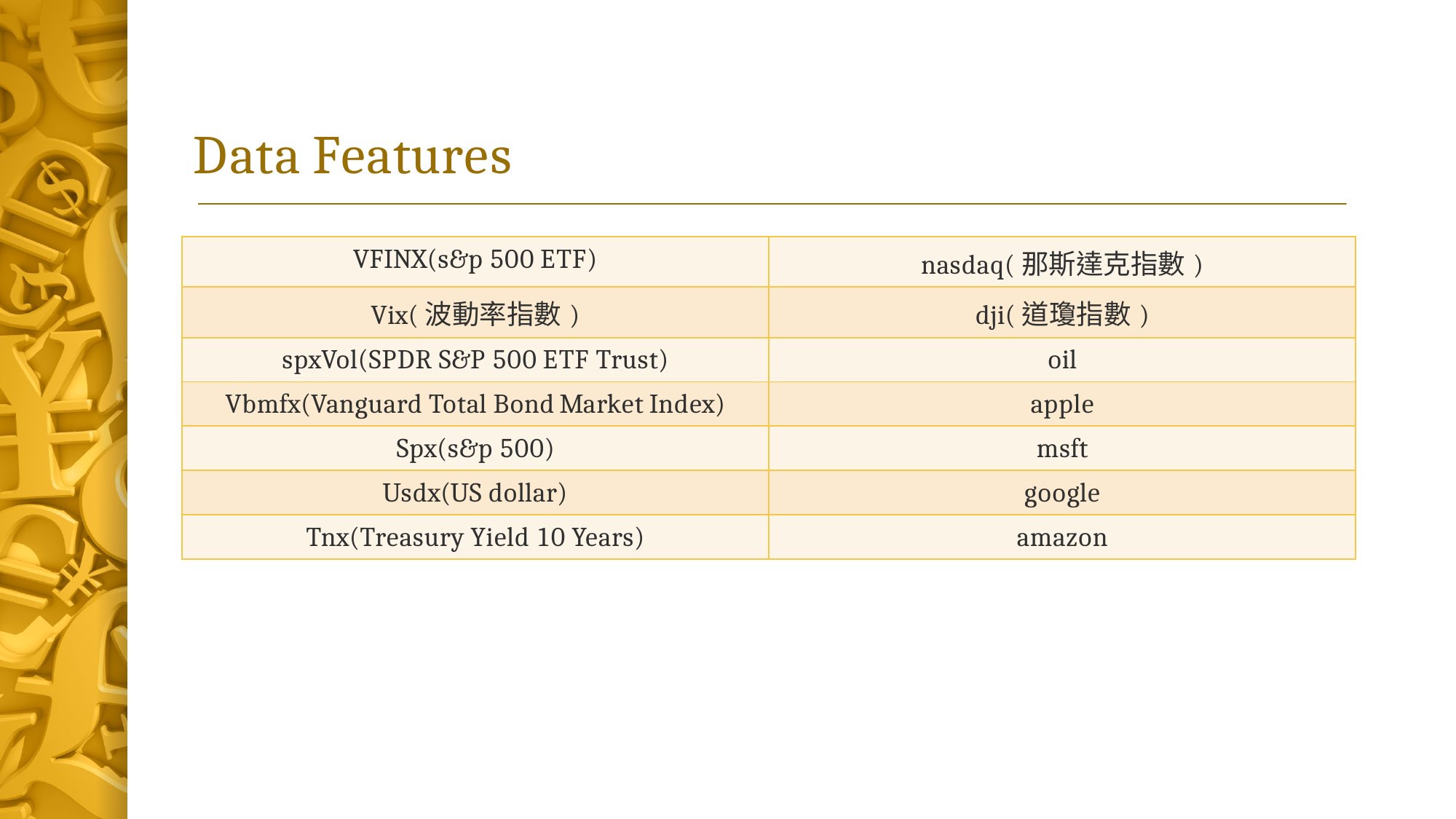

# Data Features
| VFINX(s&p 500 ETF) | nasdaq(那斯達克指數) |
| --- | --- |
| Vix(波動率指數) | dji(道瓊指數) |
| spxVol(SPDR S&P 500 ETF Trust) | oil |
| Vbmfx(Vanguard Total Bond Market Index) | apple |
| Spx(s&p 500) | msft |
| Usdx(US dollar) | google |
| Tnx(Treasury Yield 10 Years) | amazon |